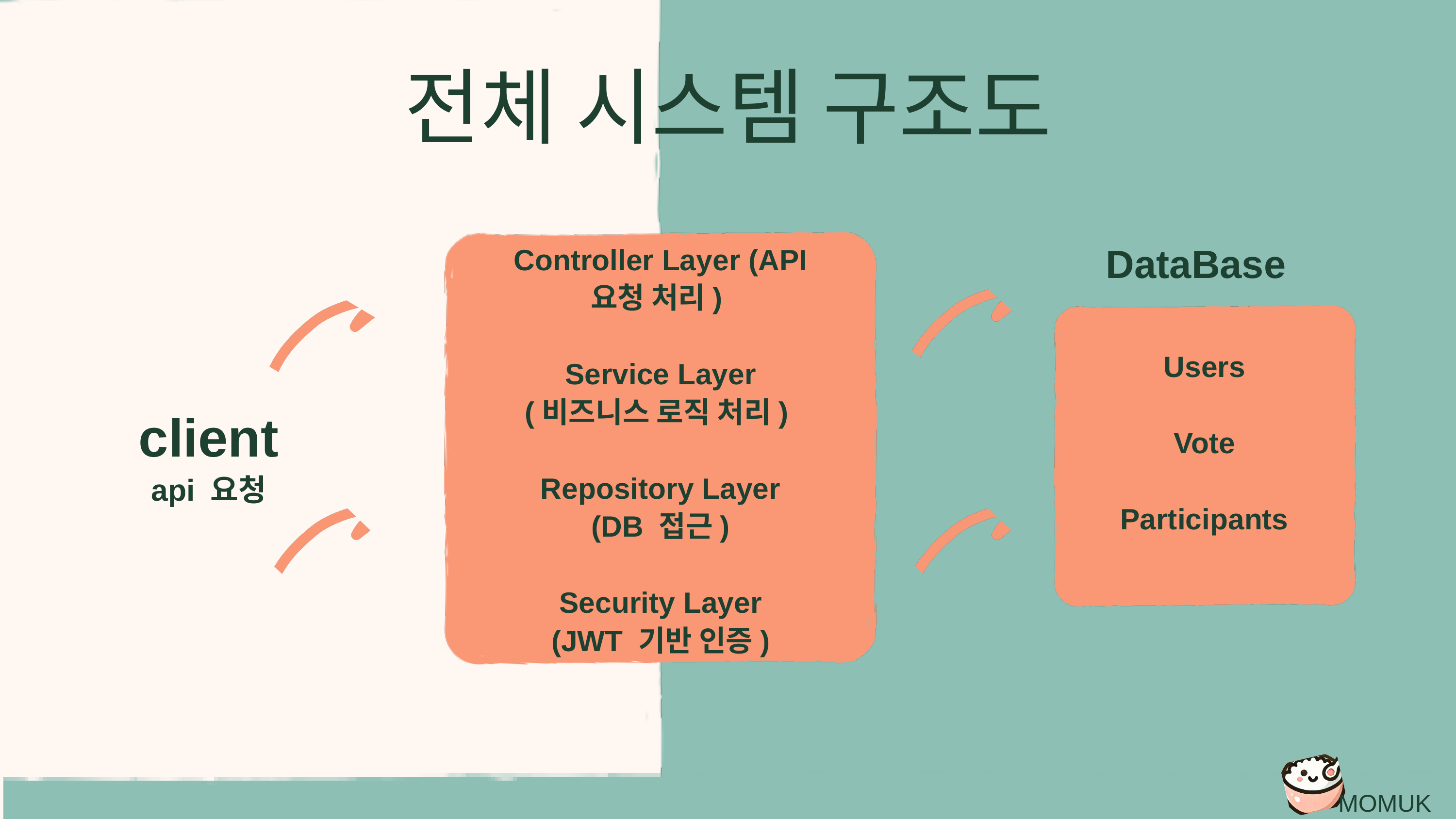

전체 시스템 구조도

DataBase
Controller Layer (API 요청 처리)

Service Layer
(비즈니스 로직 처리)

Repository Layer (DB 접근)

Security Layer
 (JWT 기반 인증)

Users

Vote

Participants

client
api 요청

MOMUK